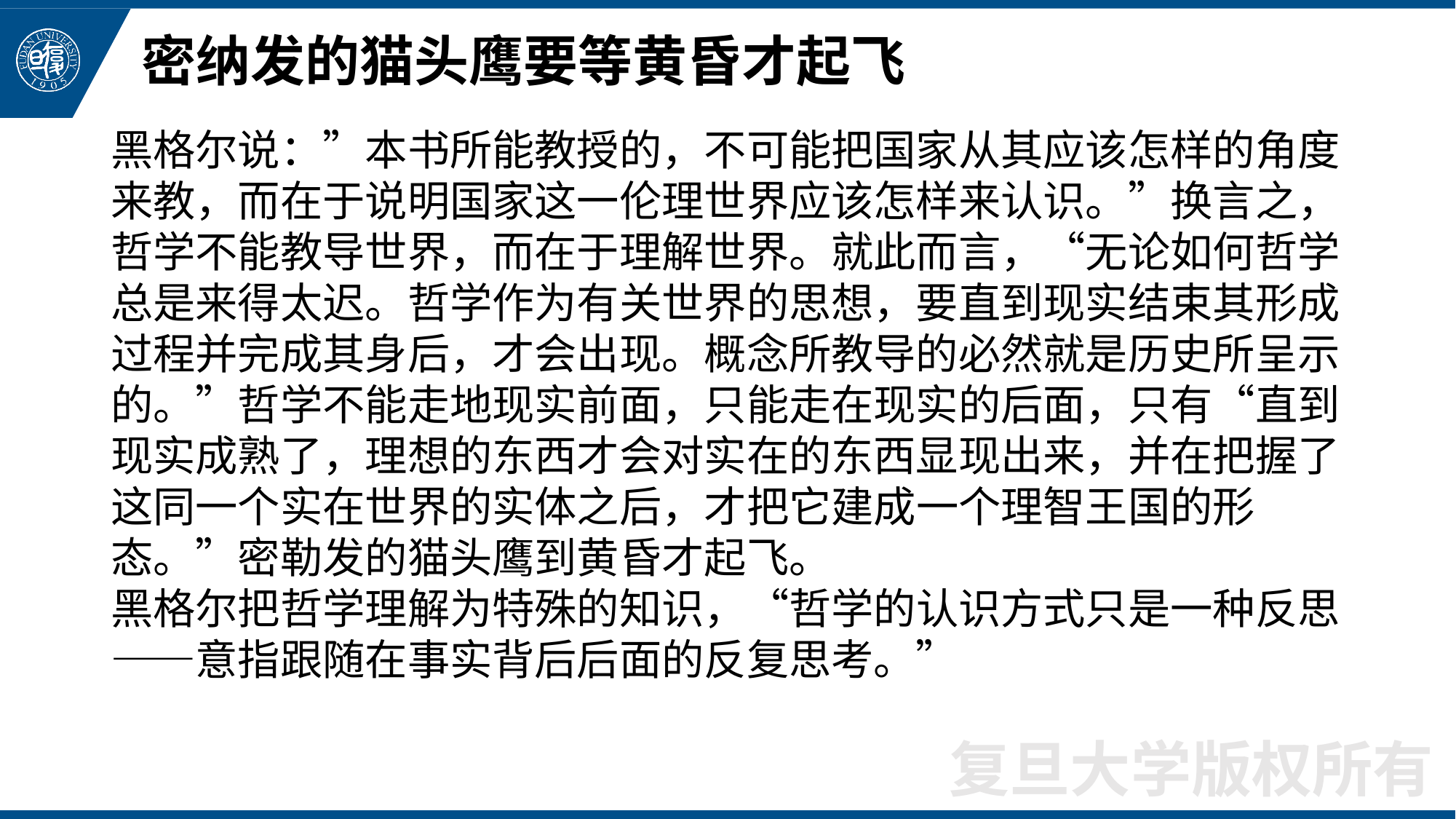

# 密纳发的猫头鹰要等黄昏才起飞
黑格尔说：”本书所能教授的，不可能把国家从其应该怎样的角度来教，而在于说明国家这一伦理世界应该怎样来认识。”换言之，哲学不能教导世界，而在于理解世界。就此而言，“无论如何哲学总是来得太迟。哲学作为有关世界的思想，要直到现实结束其形成过程并完成其身后，才会出现。概念所教导的必然就是历史所呈示的。”哲学不能走地现实前面，只能走在现实的后面，只有“直到现实成熟了，理想的东西才会对实在的东西显现出来，并在把握了这同一个实在世界的实体之后，才把它建成一个理智王国的形态。”密勒发的猫头鹰到黄昏才起飞。
黑格尔把哲学理解为特殊的知识，“哲学的认识方式只是一种反思——意指跟随在事实背后后面的反复思考。”